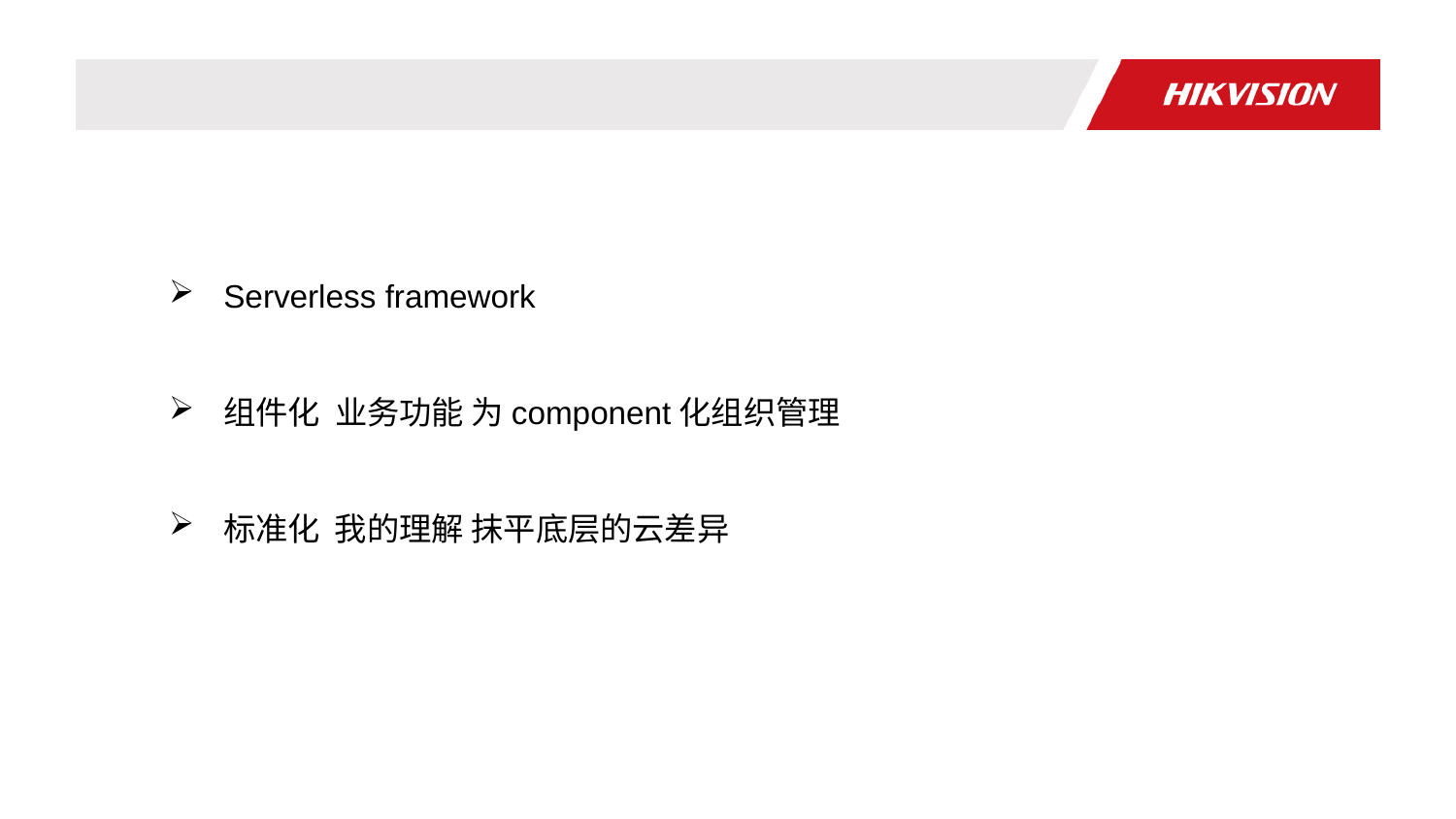

Serverless framework
组件化  业务功能 为component化组织管理
标准化  我的理解 抹平底层的云差异